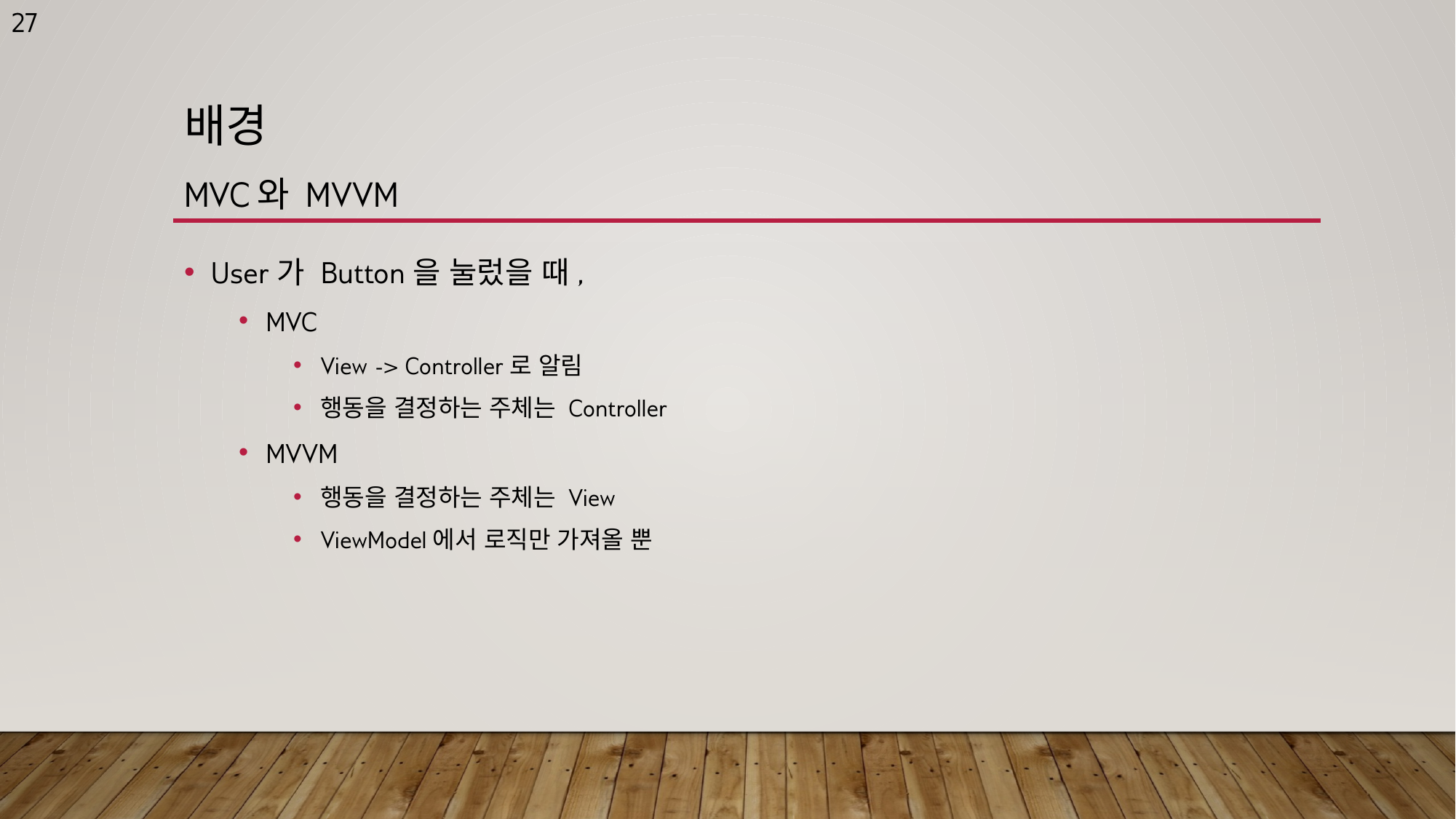

27
# 배경 MVC와 MVVM
User가 Button을 눌렀을 때,
MVC
View -> Controller로 알림
행동을 결정하는 주체는 Controller
MVVM
행동을 결정하는 주체는 View
ViewModel에서 로직만 가져올 뿐